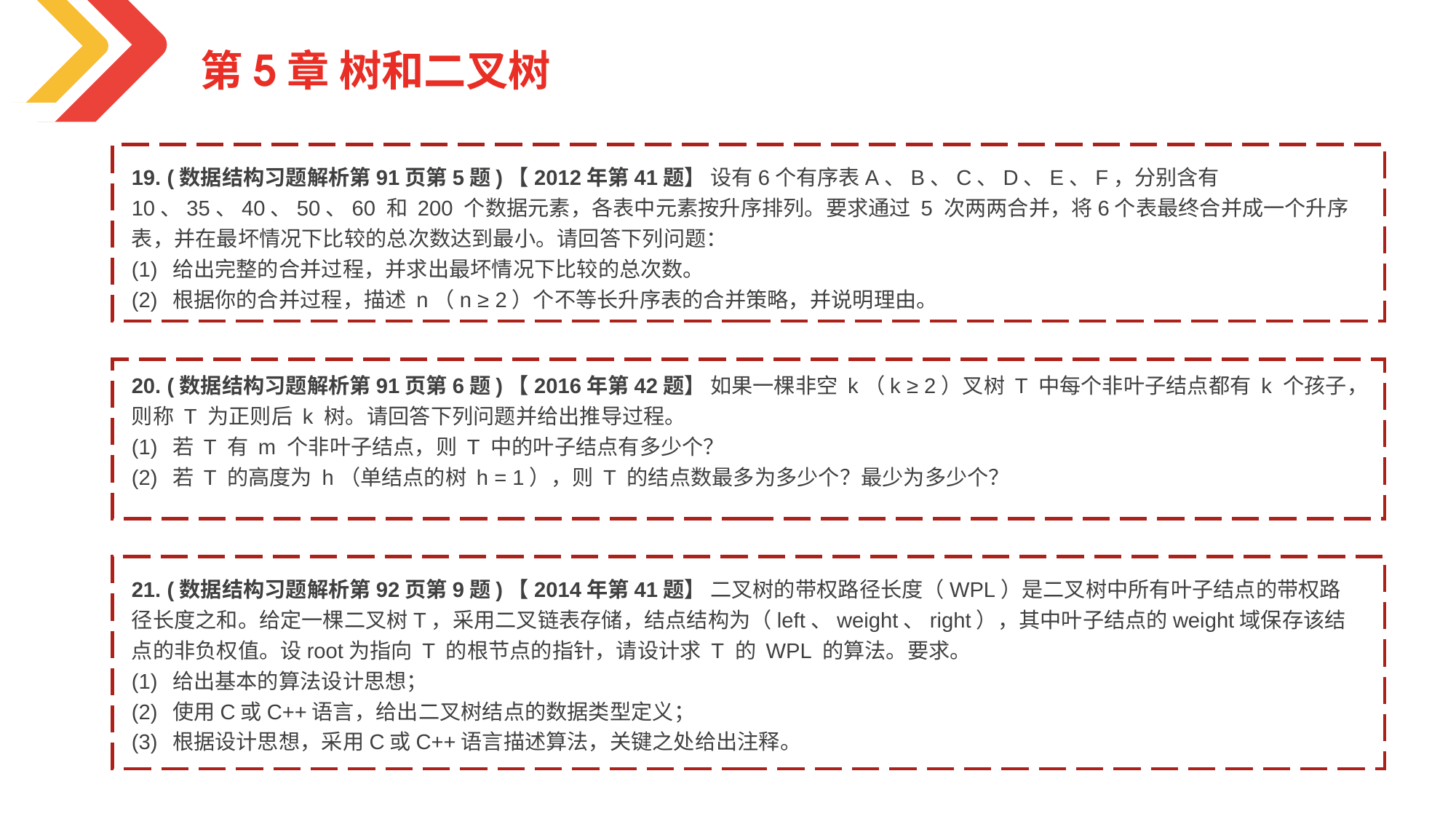

第5章 树和二叉树

19. (数据结构习题解析第91页第5题)【2012年第41题】 设有6个有序表A、B、C、D、E、F，分别含有10、35、40、50、60 和 200 个数据元素，各表中元素按升序排列。要求通过 5 次两两合并，将6个表最终合并成一个升序表，并在最坏情况下比较的总次数达到最小。请回答下列问题：
给出完整的合并过程，并求出最坏情况下比较的总次数。
根据你的合并过程，描述 n（n ≥ 2）个不等长升序表的合并策略，并说明理由。

20. (数据结构习题解析第91页第6题)【2016年第42题】 如果一棵非空 k（k ≥ 2）叉树 T 中每个非叶子结点都有 k 个孩子，则称 T 为正则后 k 树。请回答下列问题并给出推导过程。
若 T 有 m 个非叶子结点，则 T 中的叶子结点有多少个？
若 T 的高度为 h（单结点的树 h = 1），则 T 的结点数最多为多少个？最少为多少个？

21. (数据结构习题解析第92页第9题)【2014年第41题】 二叉树的带权路径长度（WPL）是二叉树中所有叶子结点的带权路径长度之和。给定一棵二叉树T，采用二叉链表存储，结点结构为（left、weight、right），其中叶子结点的weight域保存该结点的非负权值。设root为指向 T 的根节点的指针，请设计求 T 的 WPL 的算法。要求。
给出基本的算法设计思想；
使用C或C++语言，给出二叉树结点的数据类型定义；
根据设计思想，采用C或C++语言描述算法，关键之处给出注释。